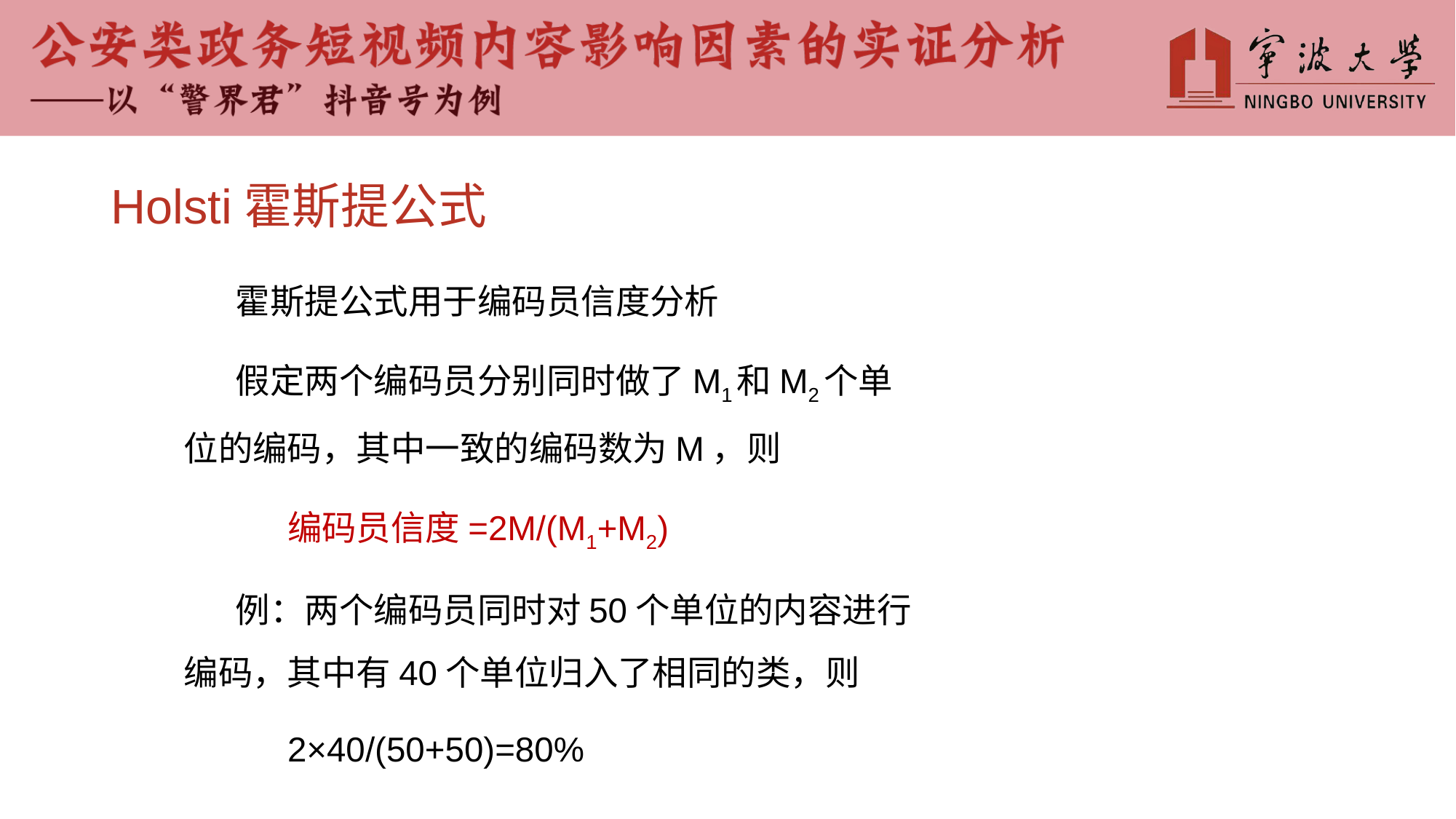

# Holsti霍斯提公式
霍斯提公式用于编码员信度分析
假定两个编码员分别同时做了M1和M2个单位的编码，其中一致的编码数为M，则
	编码员信度=2M/(M1+M2)
例：两个编码员同时对50个单位的内容进行编码，其中有40个单位归入了相同的类，则
	2×40/(50+50)=80%